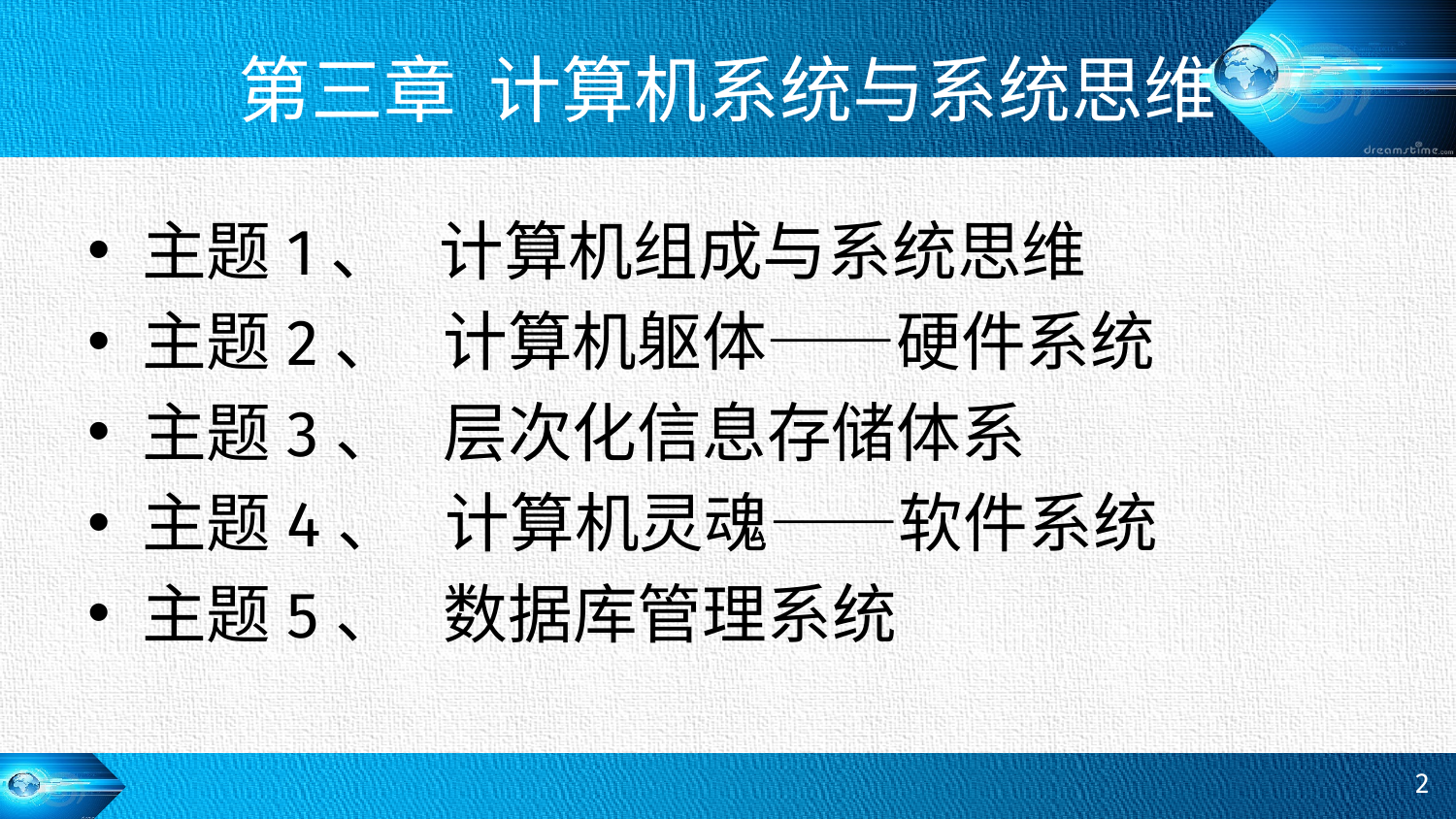

# 第三章  计算机系统与系统思维
主题1、   计算机组成与系统思维
主题2、   计算机躯体——硬件系统
主题3、   层次化信息存储体系
主题4、   计算机灵魂——软件系统
主题5、   数据库管理系统
2